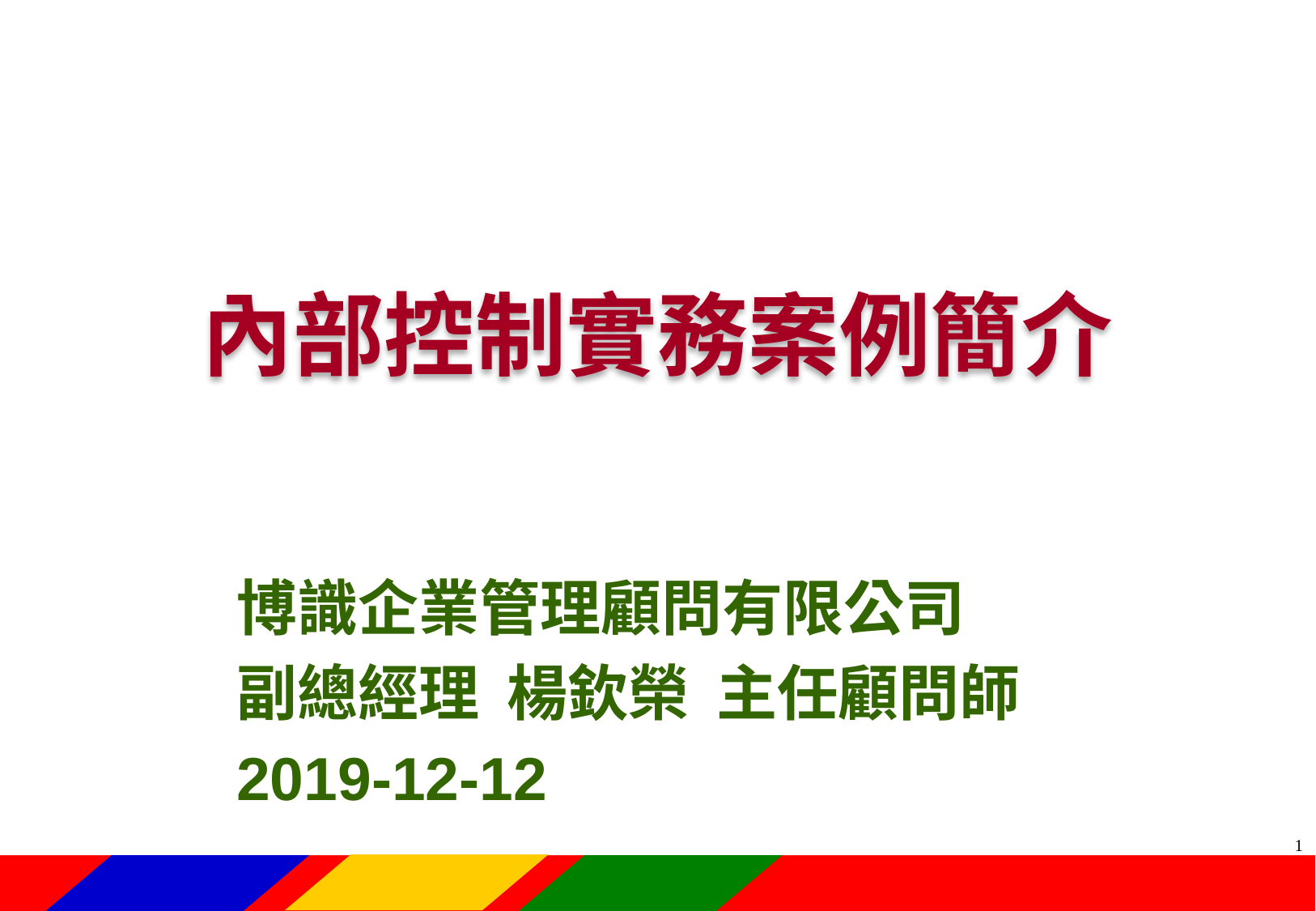

內部控制實務案例簡介
博識企業管理顧問有限公司
副總經理  楊欽榮  主任顧問師
2019-12-12
1